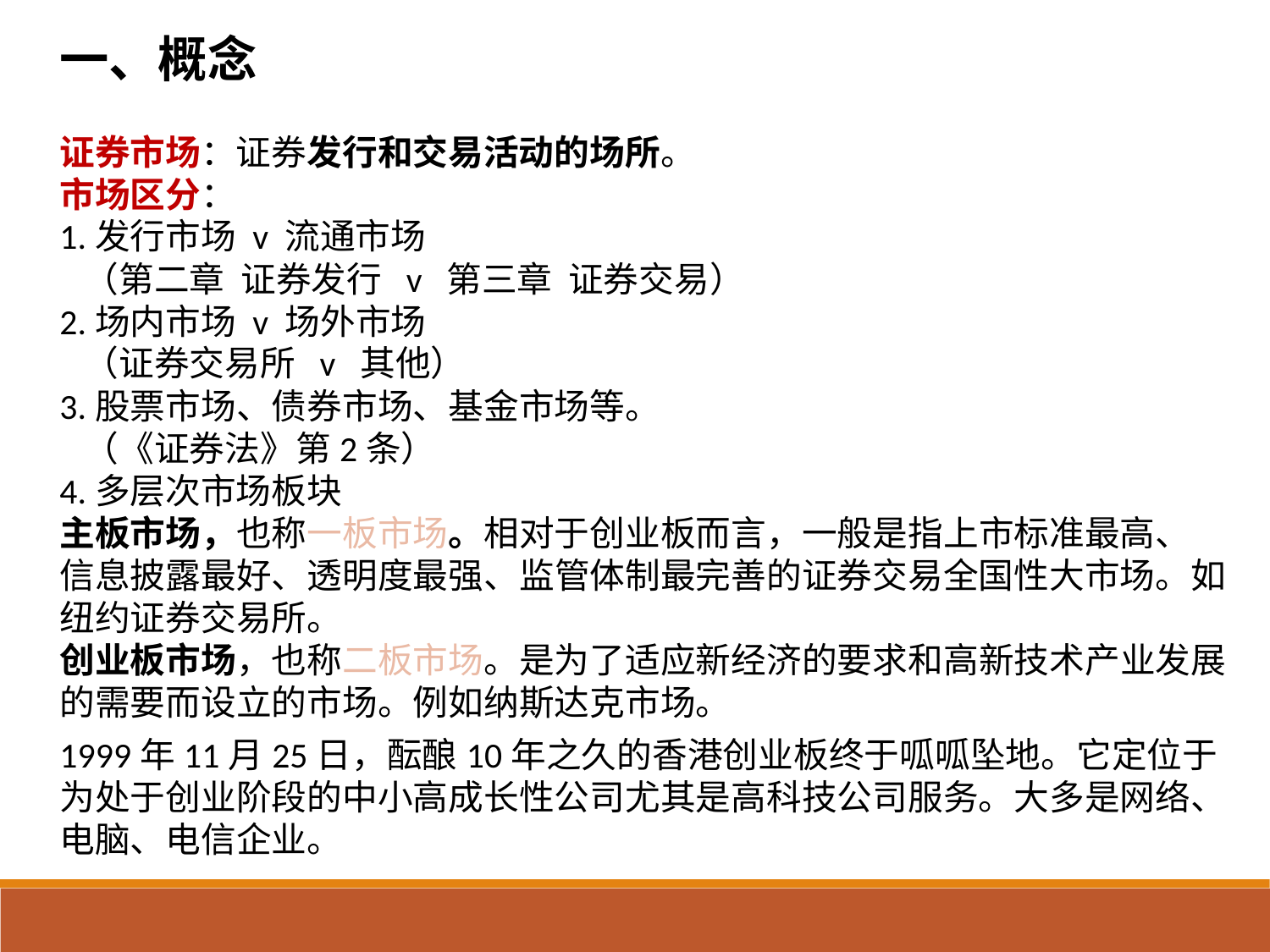

一、概念

证券市场：证券发行和交易活动的场所。
市场区分：
1.发行市场 v 流通市场
  （第二章  证券发行  v  第三章  证券交易）
2.场内市场 v 场外市场
  （证券交易所  v  其他）
3.股票市场、债券市场、基金市场等。
  （《证券法》第2条）
4.多层次市场板块
主板市场，也称一板市场。相对于创业板而言，一般是指上市标准最高、      信息披露最好、透明度最强、监管体制最完善的证券交易全国性大市场。如纽约证券交易所。
创业板市场，也称二板市场。是为了适应新经济的要求和高新技术产业发展的需要而设立的市场。例如纳斯达克市场。
1999年11月25日，酝酿10年之久的香港创业板终于呱呱坠地。它定位于为处于创业阶段的中小高成长性公司尤其是高科技公司服务。大多是网络、电脑、电信企业。